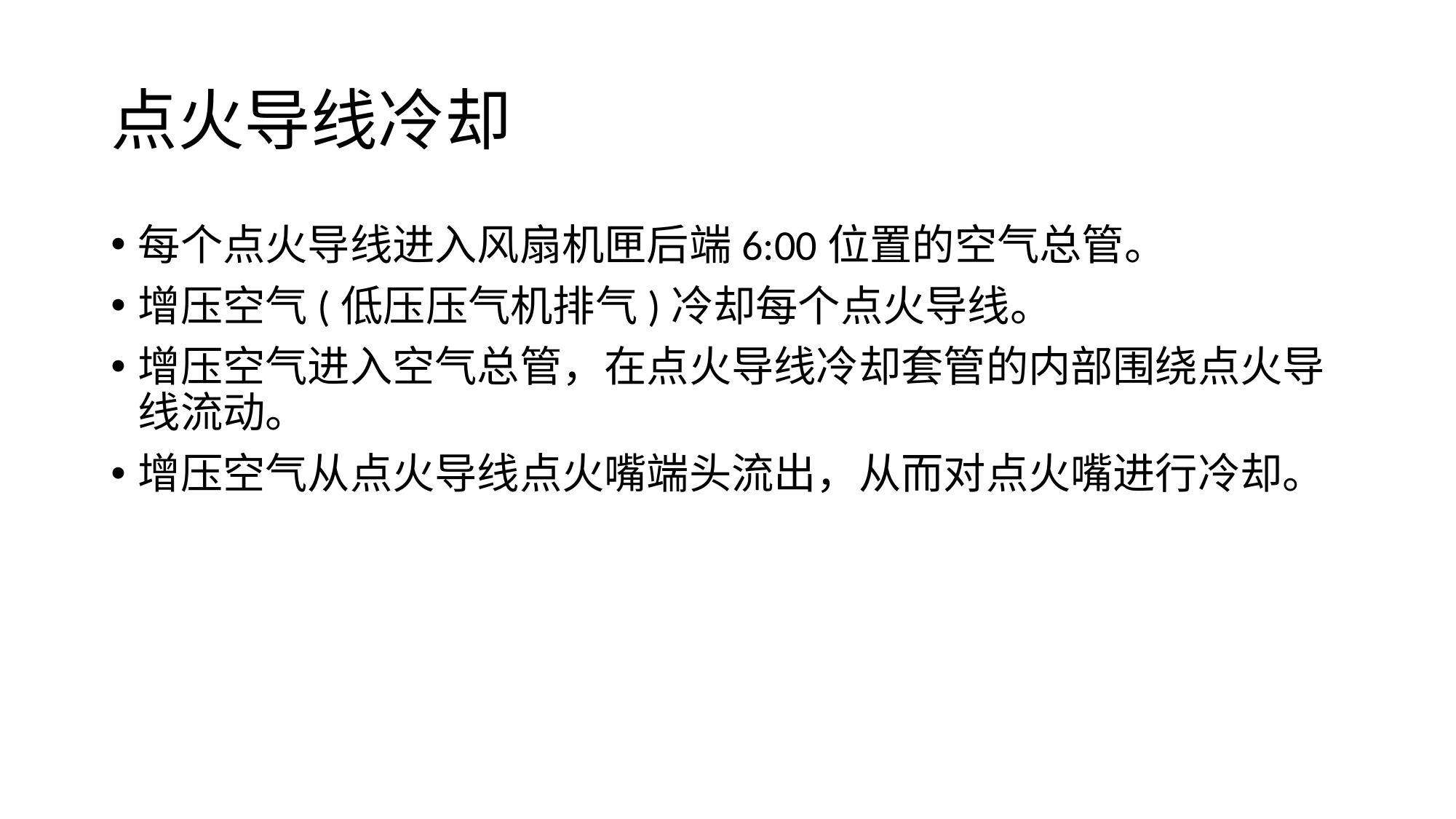

# 点火导线冷却
每个点火导线进入风扇机匣后端6:00位置的空气总管。
增压空气(低压压气机排气)冷却每个点火导线。
增压空气进入空气总管，在点火导线冷却套管的内部围绕点火导线流动。
增压空气从点火导线点火嘴端头流出，从而对点火嘴进行冷却。